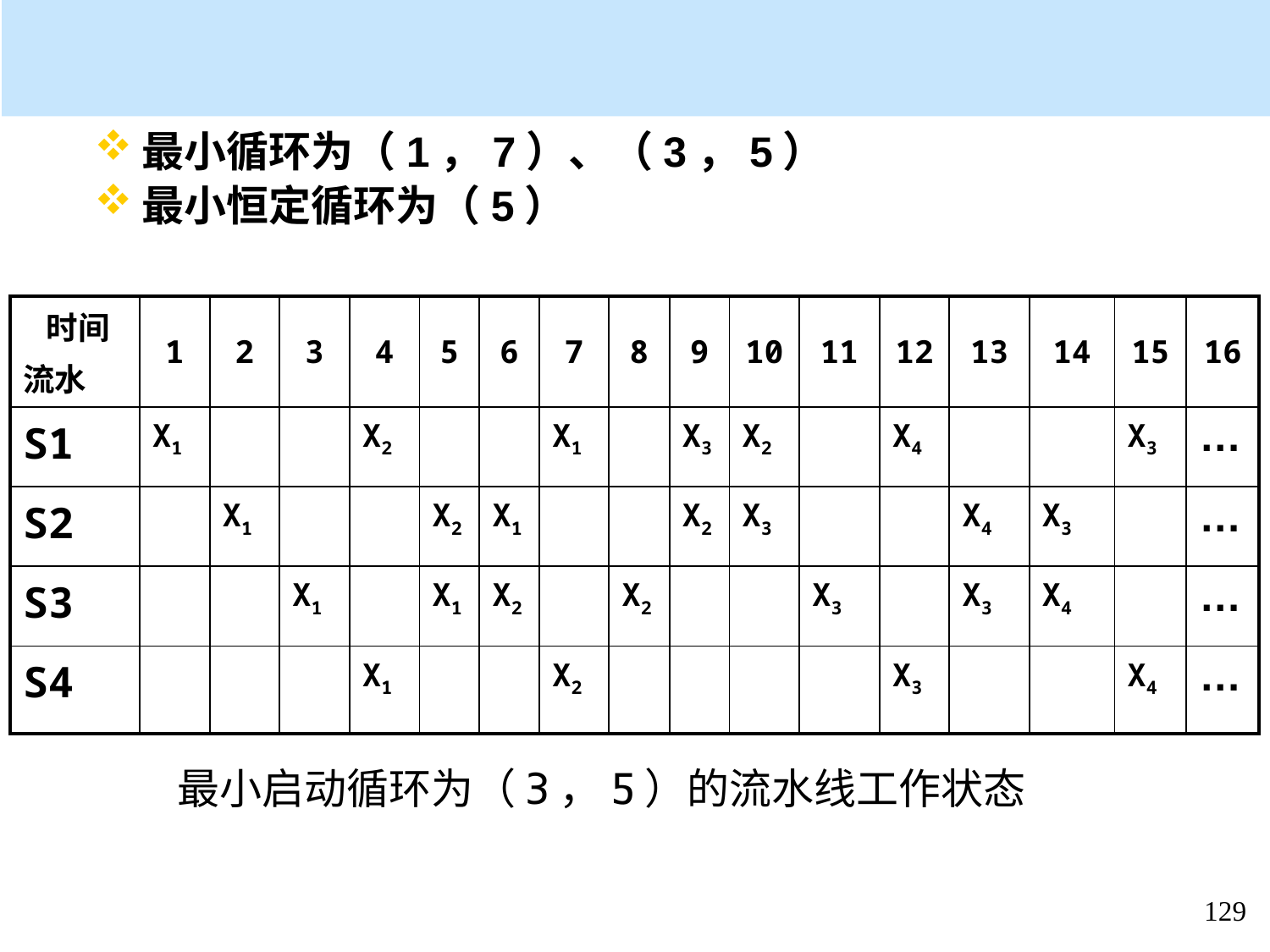

最小循环为（1，7）、（3，5）
最小恒定循环为（5）
| 时间 流水 | 1 | 2 | 3 | 4 | 5 | 6 | 7 | 8 | 9 | 10 | 11 | 12 | 13 | 14 | 15 | 16 |
| --- | --- | --- | --- | --- | --- | --- | --- | --- | --- | --- | --- | --- | --- | --- | --- | --- |
| S1 | X1 |  |  | X2 |  |  | X1 |  | X3 | X2 |  | X4 |  |  | X3 | … |
| S2 |  | X1 |  |  | X2 | X1 |  |  | X2 | X3 |  |  | X4 | X3 |  | … |
| S3 |  |  | X1 |  | X1 | X2 |  | X2 |  |  | X3 |  | X3 | X4 |  | … |
| S4 |  |  |  | X1 |  |  | X2 |  |  |  |  | X3 |  |  | X4 | … |
最小启动循环为（3，5）的流水线工作状态